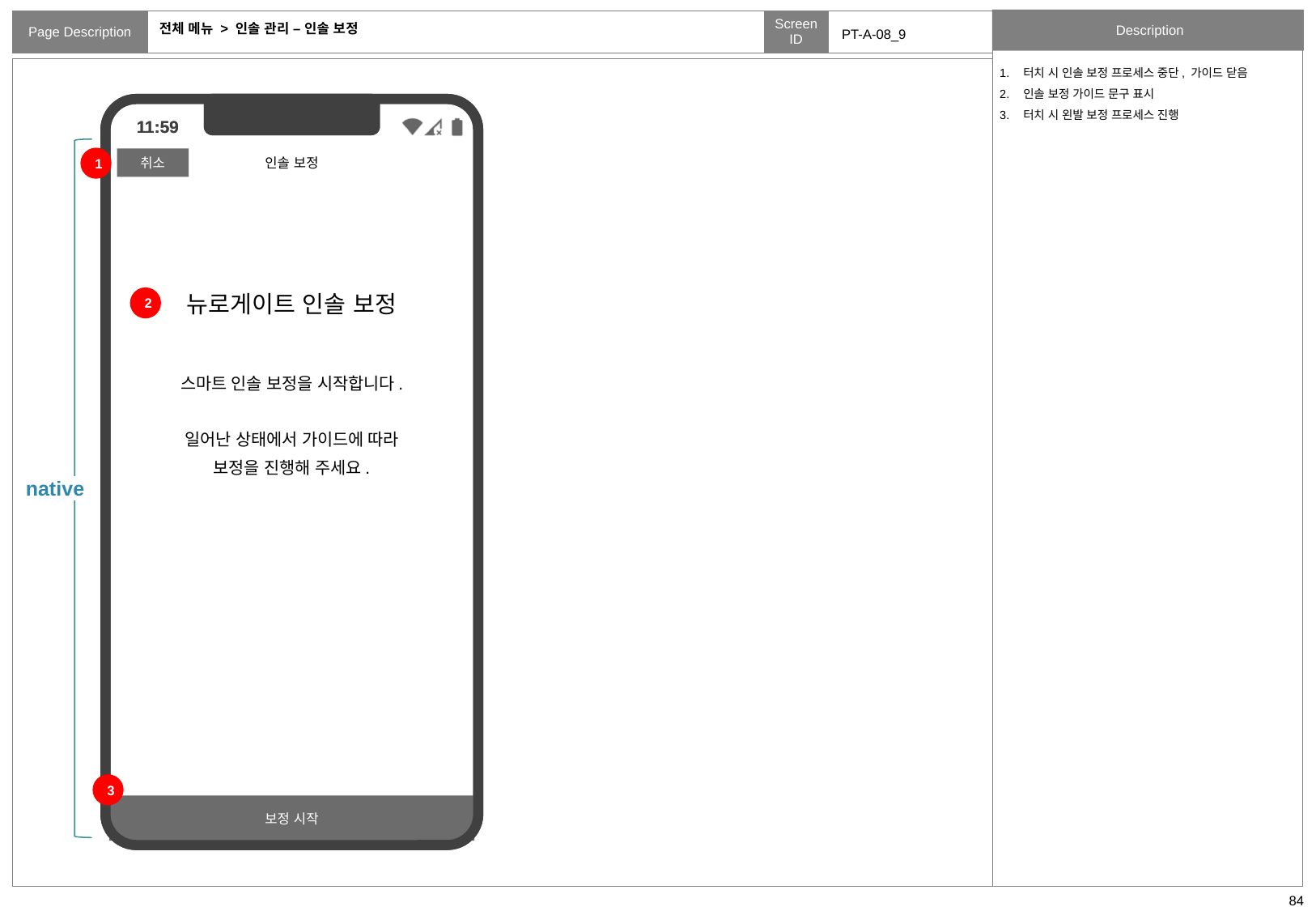

# 전체 메뉴 > 인솔 관리 – 인솔 보정
PT-A-08_9
터치 시 인솔 보정 프로세스 중단, 가이드 닫음
인솔 보정 가이드 문구 표시
터치 시 왼발 보정 프로세스 진행

native
1
인솔 보정
뉴로게이트 인솔 보정
2
스마트 인솔 보정을 시작합니다.

일어난 상태에서 가이드에 따라
보정을 진행해 주세요.
3
보정 시작